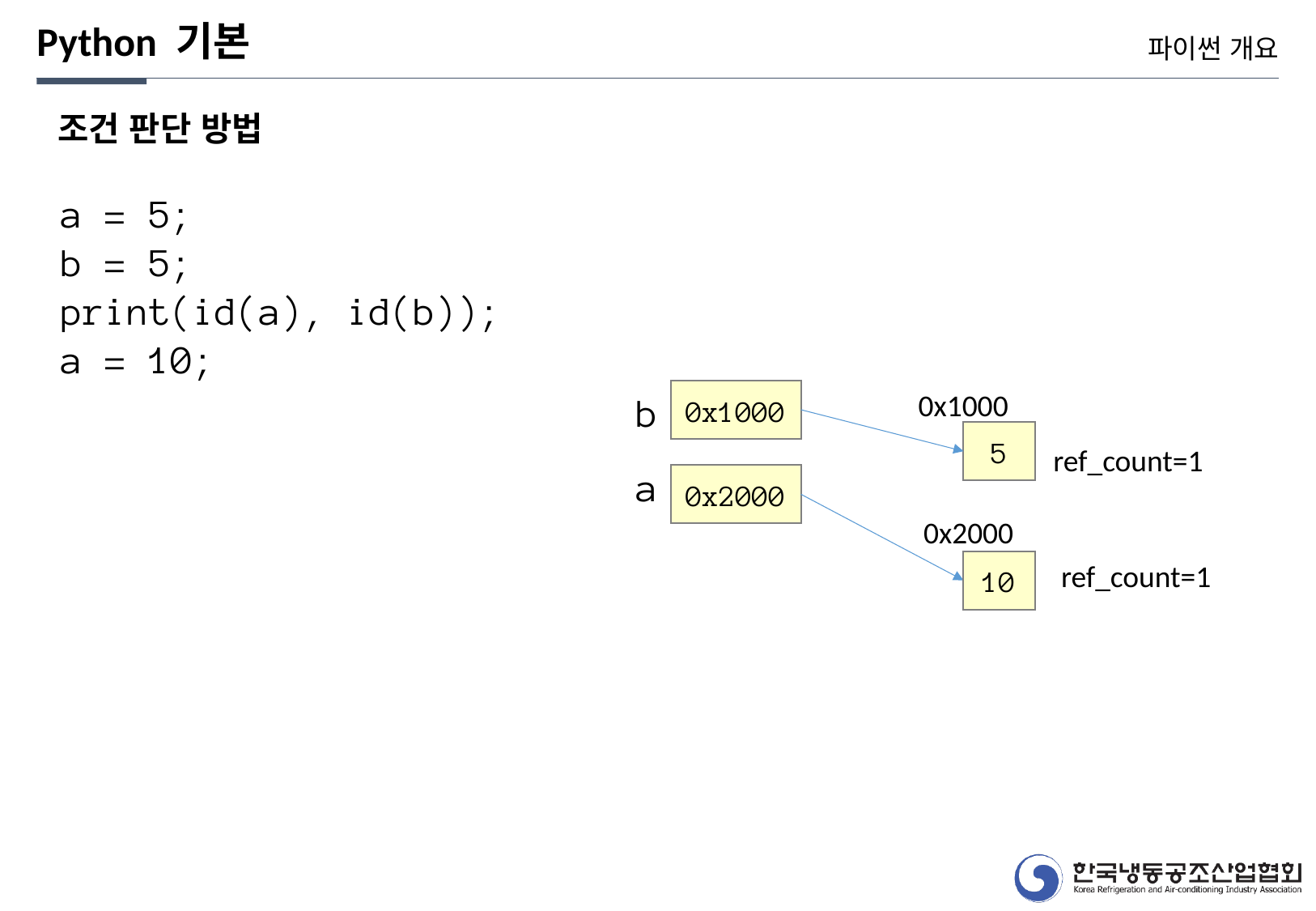

Python 기본
파이썬 개요
조건 판단 방법
a = 5;
b = 5;
print(id(a), id(b));
a = 10;
b
0x1000
0x1000
5
ref_count=1
a
0x2000
0x2000
10
ref_count=1